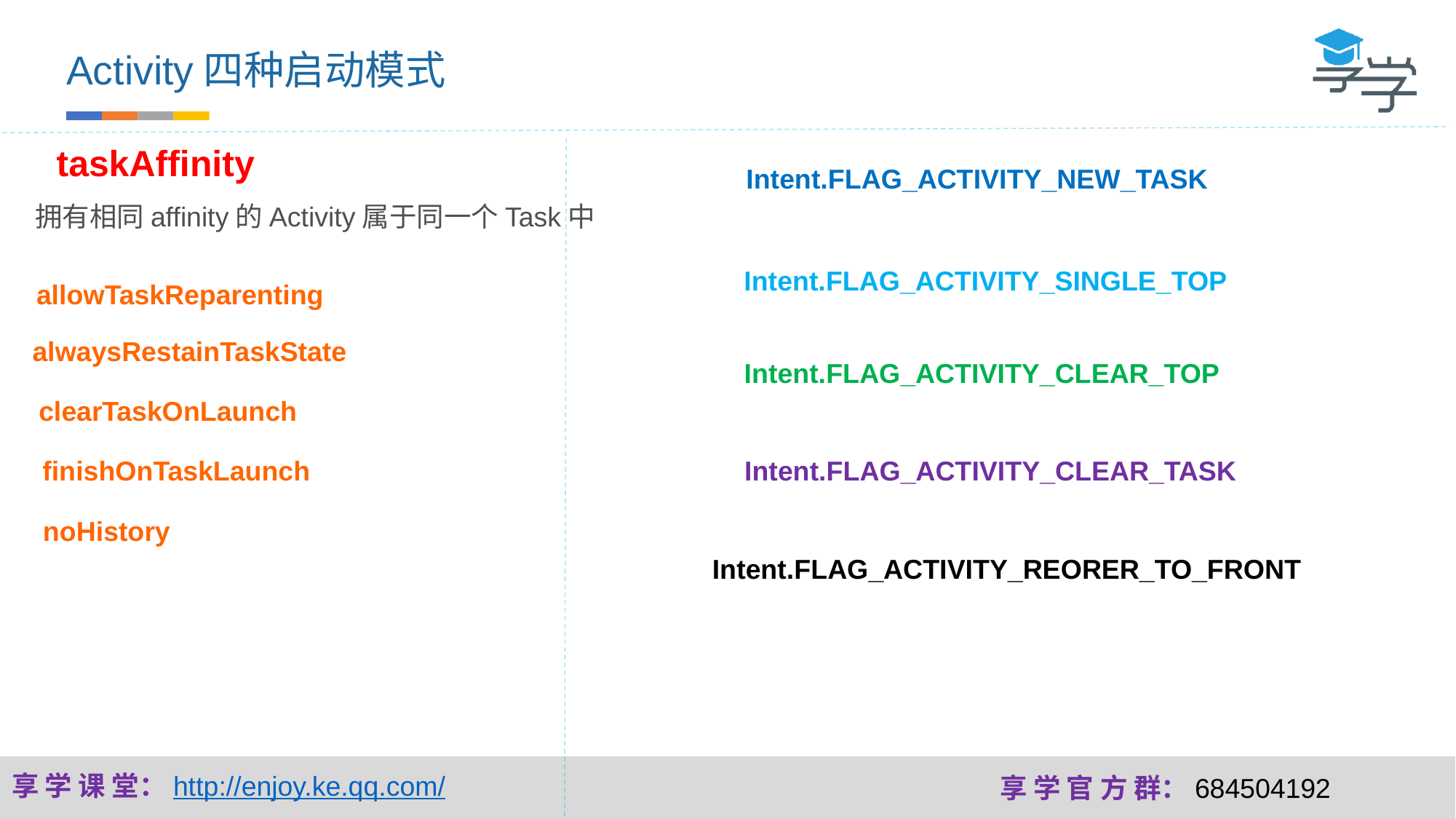

Activity四种启动模式

taskAffinity
Intent.FLAG_ACTIVITY_NEW_TASK
拥有相同affinity的Activity属于同一个Task中
Intent.FLAG_ACTIVITY_SINGLE_TOP
allowTaskReparenting
alwaysRestainTaskState
Intent.FLAG_ACTIVITY_CLEAR_TOP
clearTaskOnLaunch
finishOnTaskLaunch
Intent.FLAG_ACTIVITY_CLEAR_TASK
noHistory
Intent.FLAG_ACTIVITY_REORER_TO_FRONT